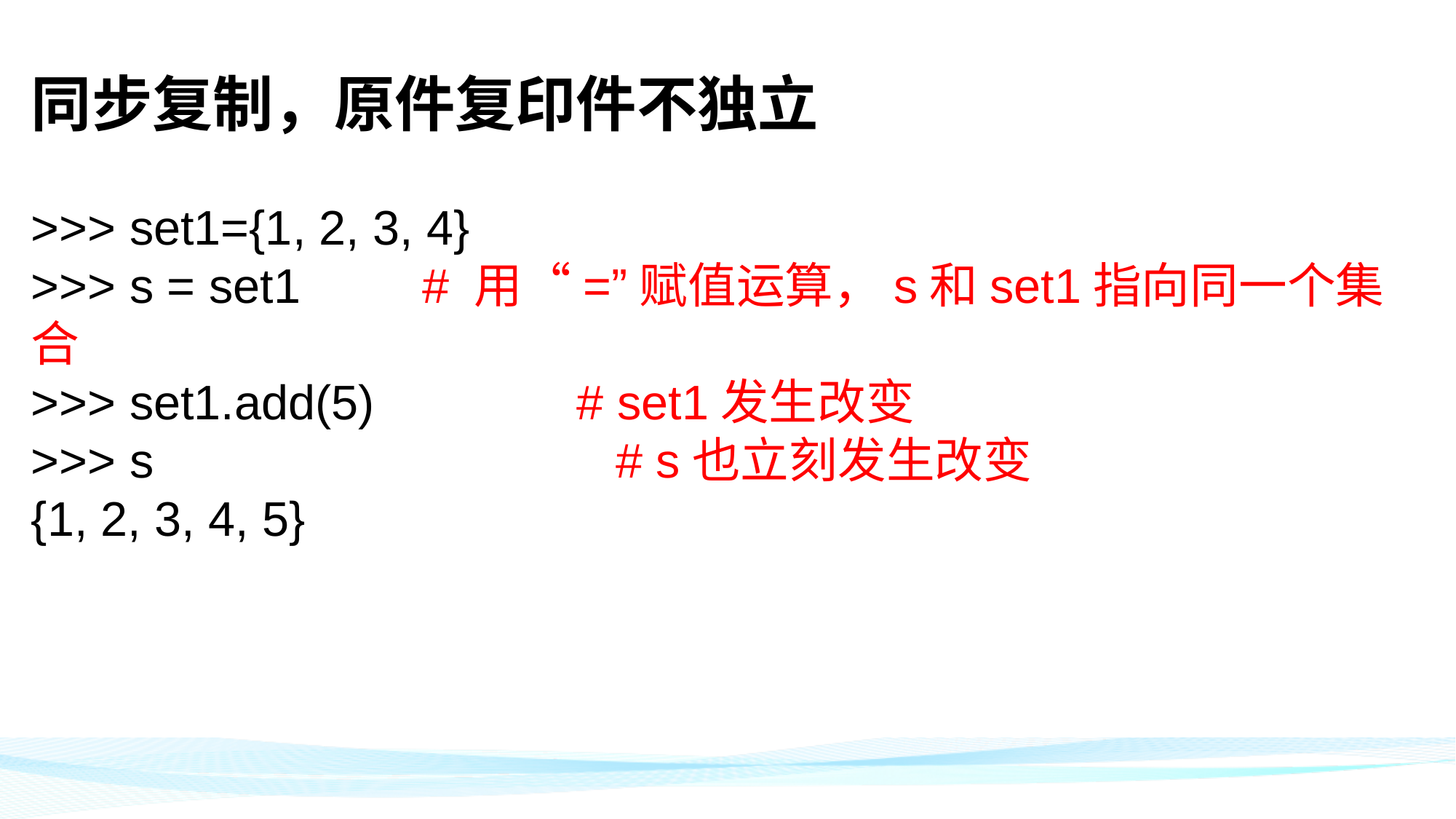

同步复制，原件复印件不独立

>>> set1={1, 2, 3, 4}
>>> s = set1         # 用“=”赋值运算，s和set1指向同一个集合
>>> set1.add(5)            	# set1发生改变
>>> s                    	           # s也立刻发生改变
{1, 2, 3, 4, 5}
101